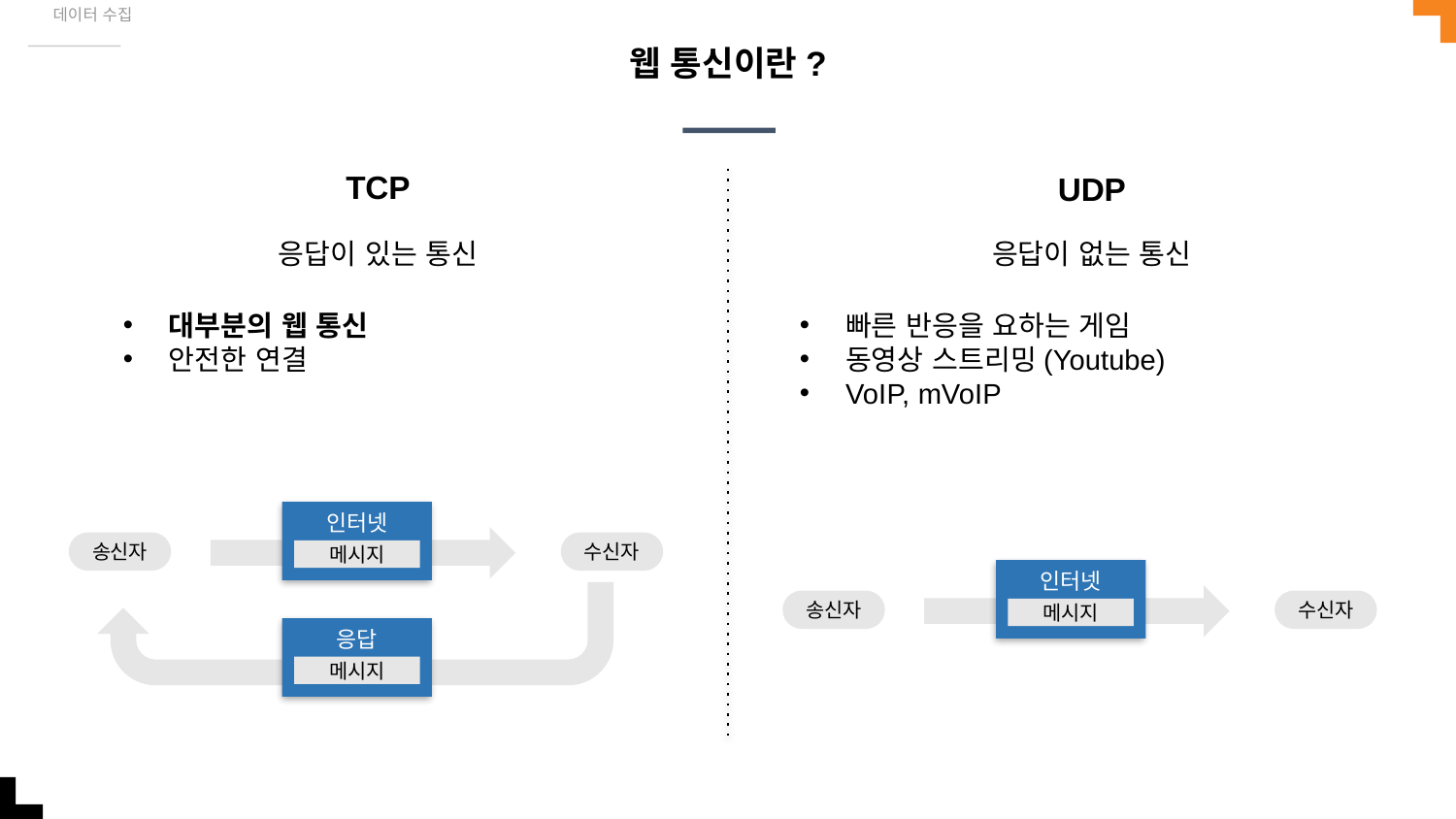

데이터 수집
# 웹 통신이란?
TCP
UDP
응답이 있는 통신
응답이 없는 통신
대부분의 웹 통신
안전한 연결
빠른 반응을 요하는 게임
동영상 스트리밍(Youtube)
VoIP, mVoIP

인터넷

송신자
수신자
메시지

응답
메시지
인터넷

송신자
수신자
메시지